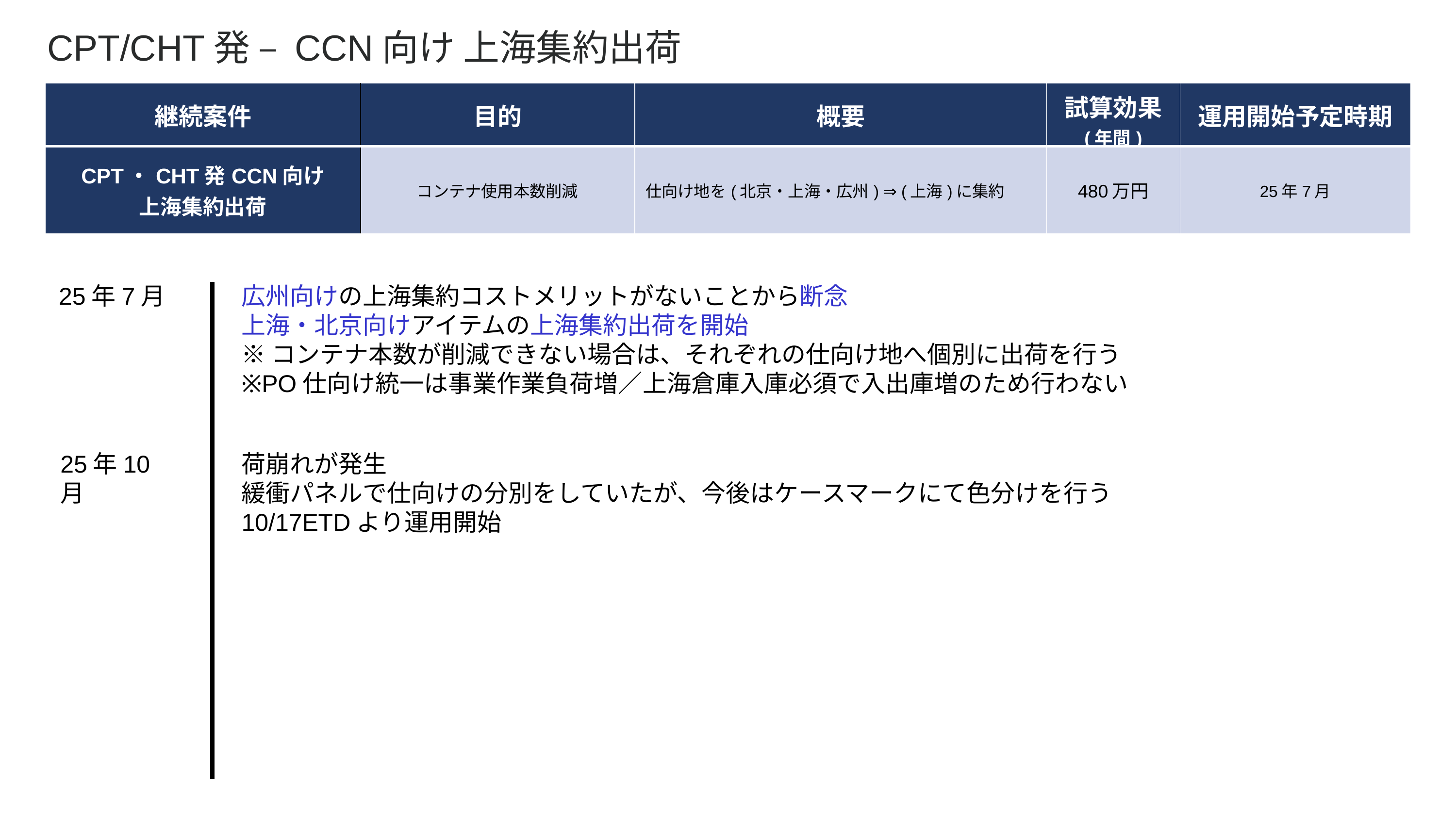

CPT/CHT発 – CCN向け 上海集約出荷
| 継続案件 | 目的 | 概要 | 試算効果 (年間) | 運用開始予定時期 |
| --- | --- | --- | --- | --- |
| CPT・CHT発CCN向け 上海集約出荷 | コンテナ使用本数削減 | 仕向け地を(北京・上海・広州) ⇒ (上海)に集約 | 480万円 | 25年7月 |
広州向けの上海集約コストメリットがないことから断念
上海・北京向けアイテムの上海集約出荷を開始
※コンテナ本数が削減できない場合は、それぞれの仕向け地へ個別に出荷を行う
※PO仕向け統一は事業作業負荷増／上海倉庫入庫必須で入出庫増のため行わない
25年7月
25年10月
荷崩れが発生
緩衝パネルで仕向けの分別をしていたが、今後はケースマークにて色分けを行う
10/17ETDより運用開始